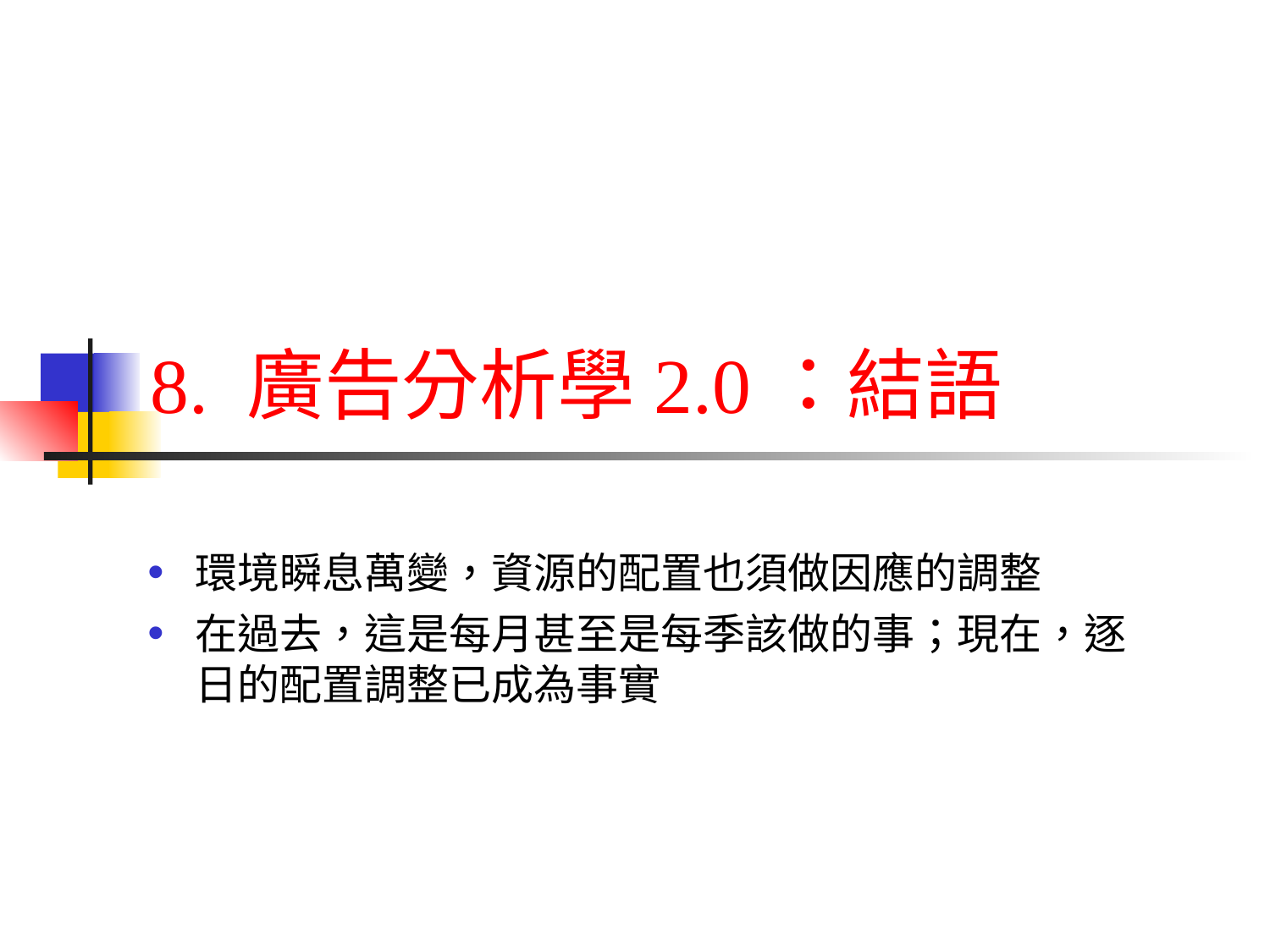

# 8. 廣告分析學2.0：結語
環境瞬息萬變，資源的配置也須做因應的調整
在過去，這是每月甚至是每季該做的事；現在，逐日的配置調整已成為事實